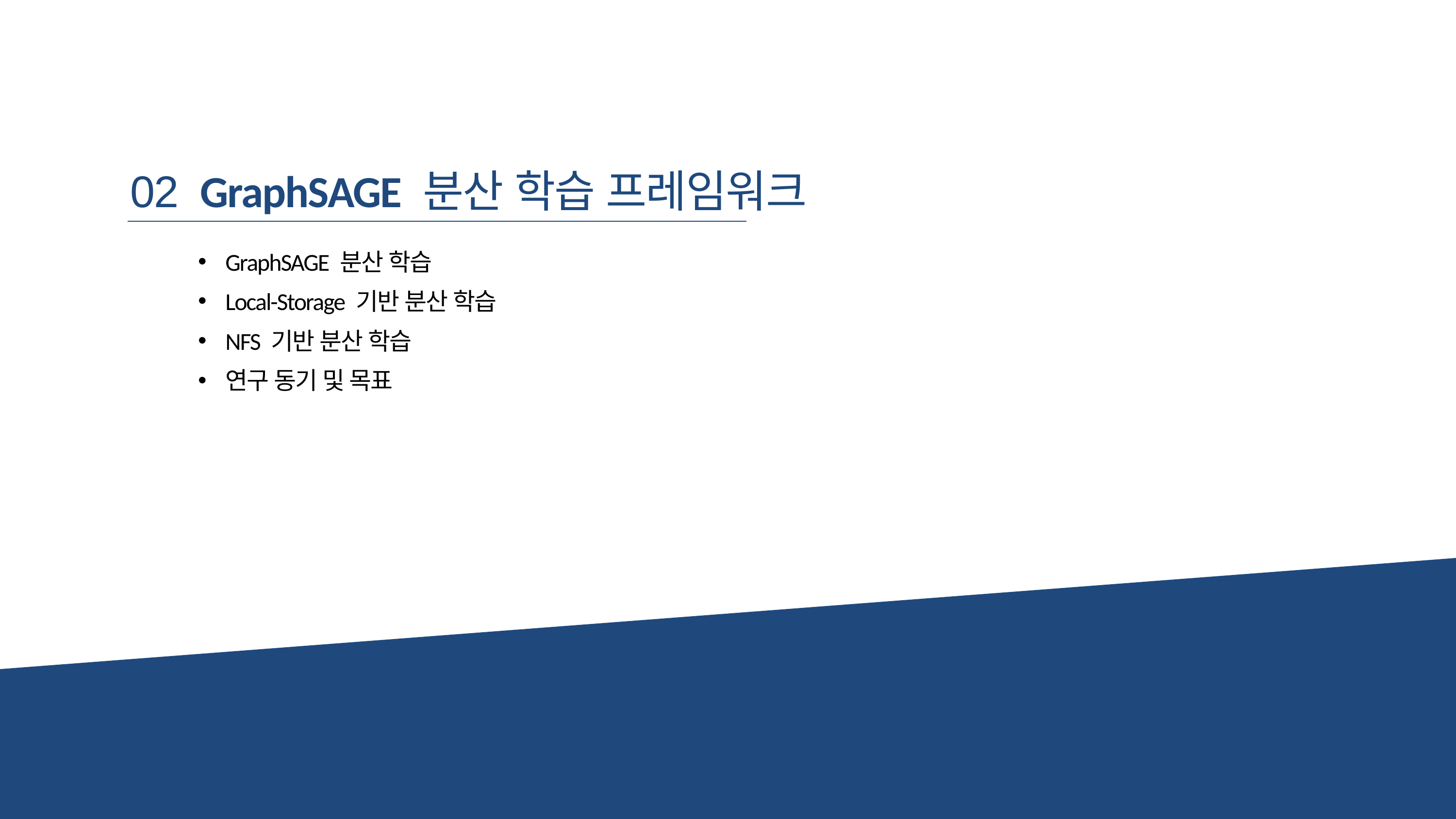

02
GraphSAGE 분산 학습 프레임워크
GraphSAGE 분산 학습
Local-Storage 기반 분산 학습
NFS 기반 분산 학습
연구 동기 및 목표